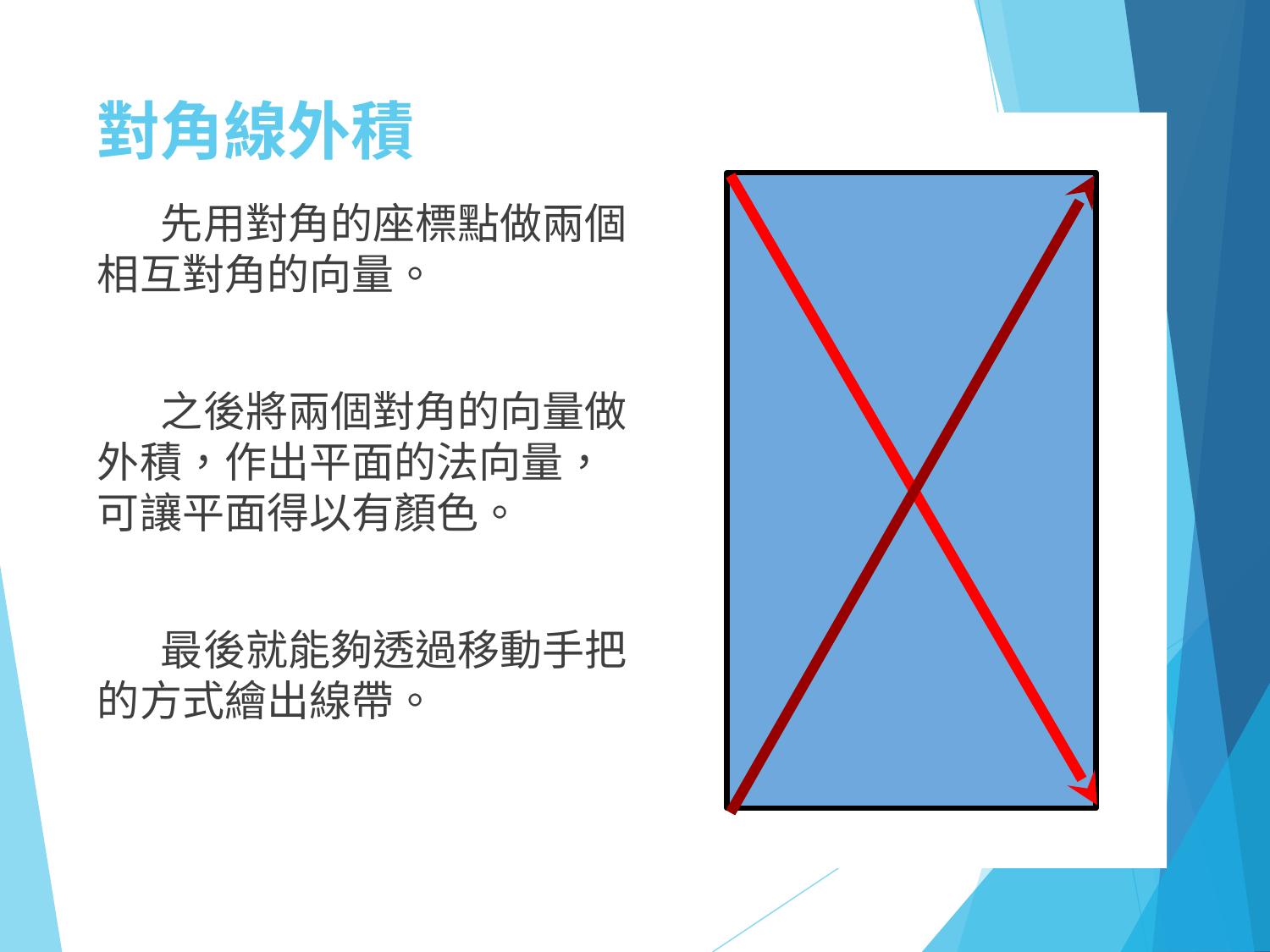

# 對角線外積

先用對角的座標點做兩個相互對角的向量。

之後將兩個對角的向量做外積，作出平面的法向量，可讓平面得以有顏色。

最後就能夠透過移動手把的方式繪出線帶。